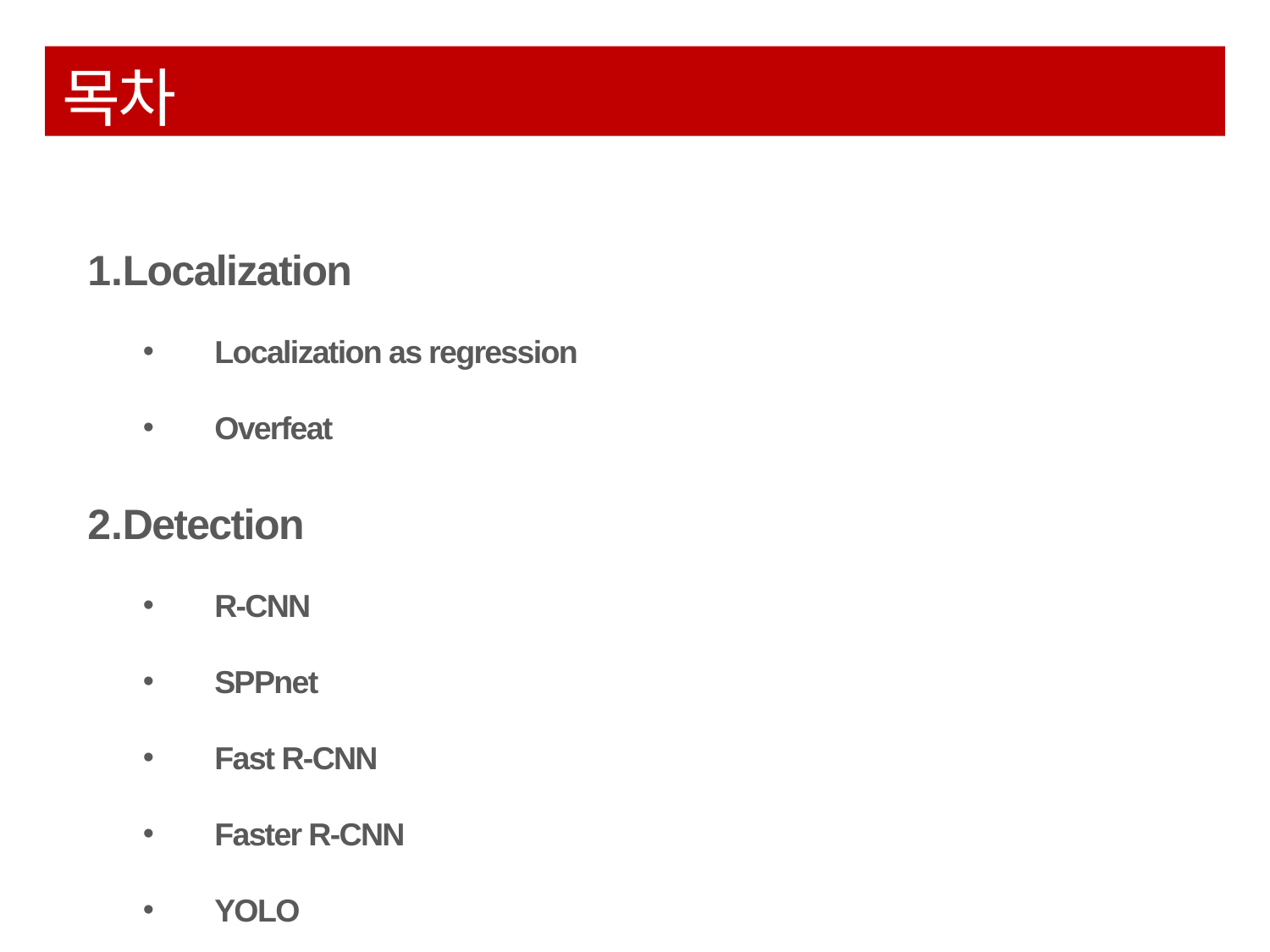

# 목차
Localization
Localization as regression
Overfeat
Detection
R-CNN
SPPnet
Fast R-CNN
Faster R-CNN
YOLO